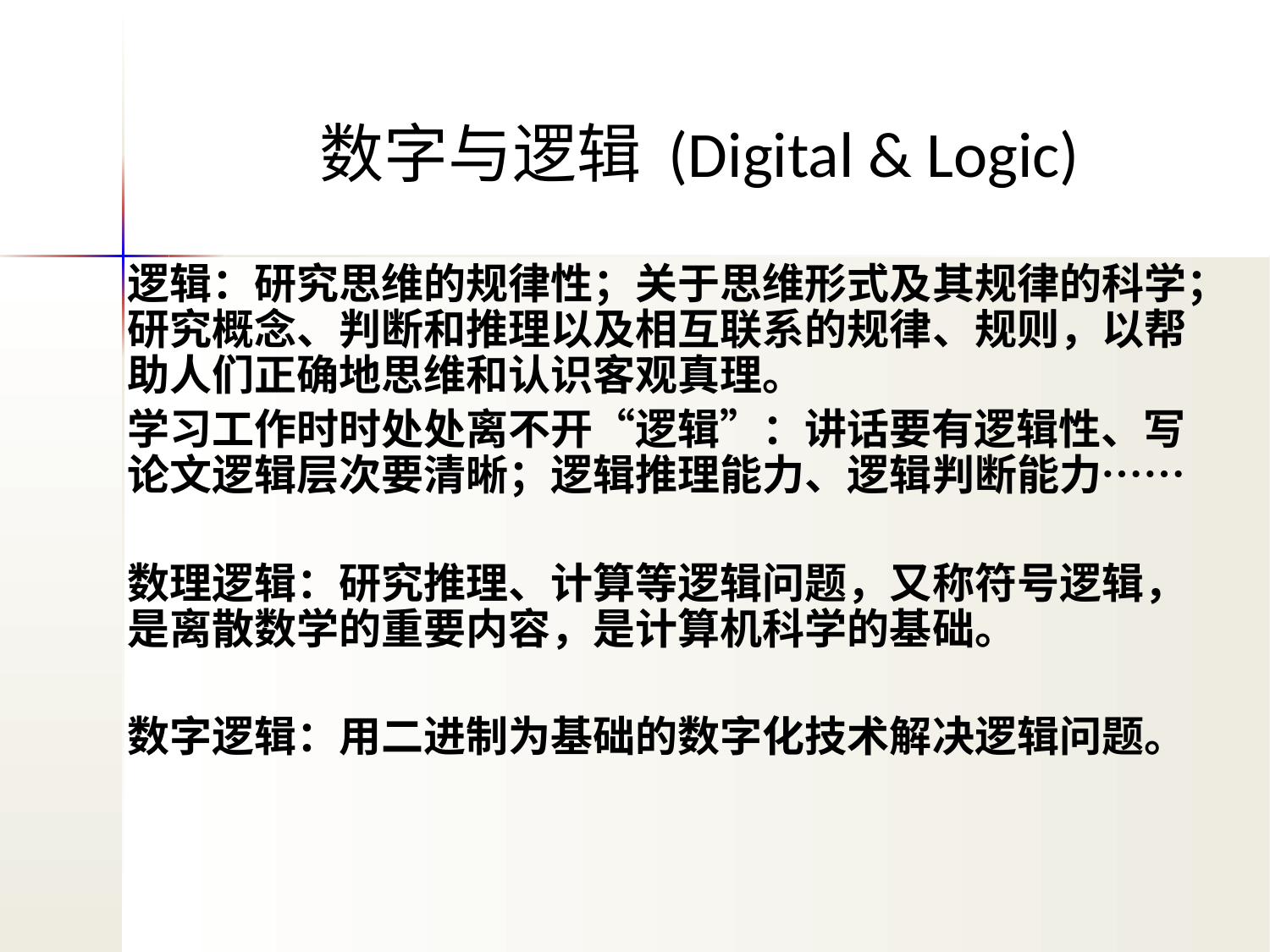

# 数字与逻辑 (Digital & Logic)
逻辑：研究思维的规律性；关于思维形式及其规律的科学；研究概念、判断和推理以及相互联系的规律、规则，以帮助人们正确地思维和认识客观真理。
学习工作时时处处离不开“逻辑”：讲话要有逻辑性、写论文逻辑层次要清晰；逻辑推理能力、逻辑判断能力……

数理逻辑：研究推理、计算等逻辑问题，又称符号逻辑，是离散数学的重要内容，是计算机科学的基础。

数字逻辑：用二进制为基础的数字化技术解决逻辑问题。